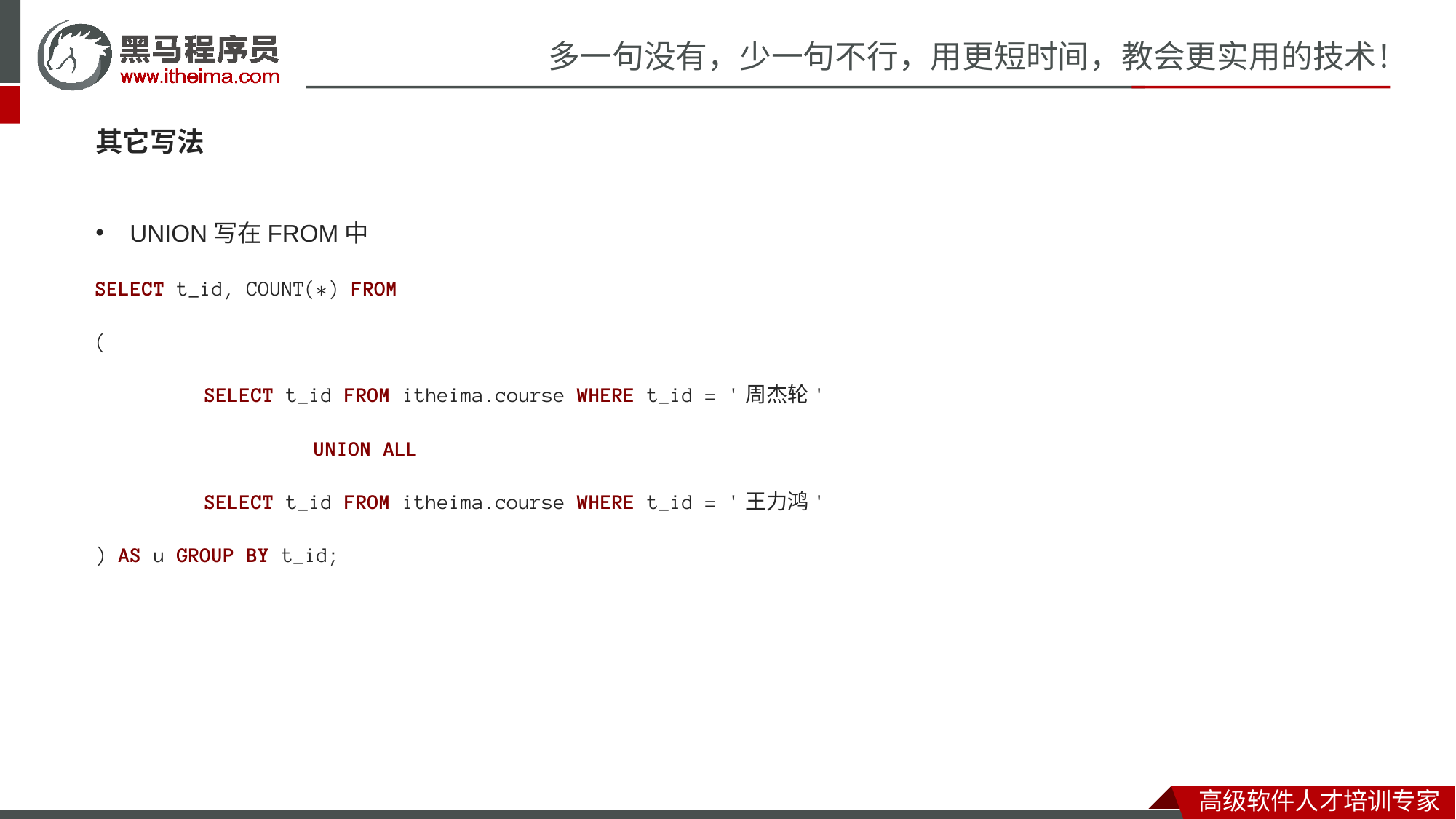

其它写法
UNION写在FROM中
SELECT t_id, COUNT(*) FROM
(
	SELECT t_id FROM itheima.course WHERE t_id = '周杰轮'
		UNION ALL
	SELECT t_id FROM itheima.course WHERE t_id = '王力鸿'
) AS u GROUP BY t_id;